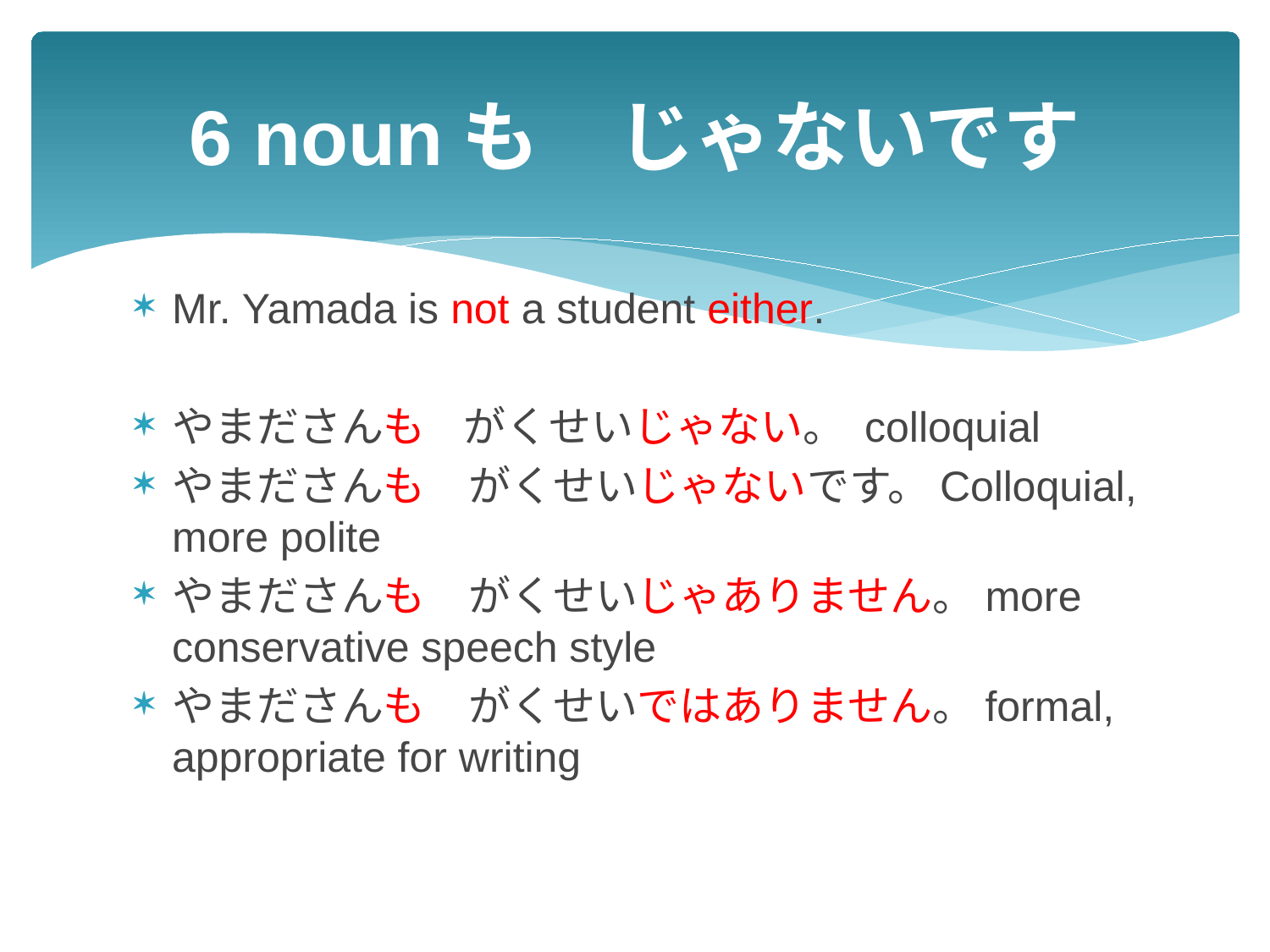

# 6 nounも　じゃないです
Mr. Yamada is not a student either.

やまださんも    がくせいじゃない。 colloquial
やまださんも　がくせいじゃないです。Colloquial, more polite
やまださんも　がくせいじゃありません。more conservative speech style
やまださんも　がくせいではありません。formal, appropriate for writing